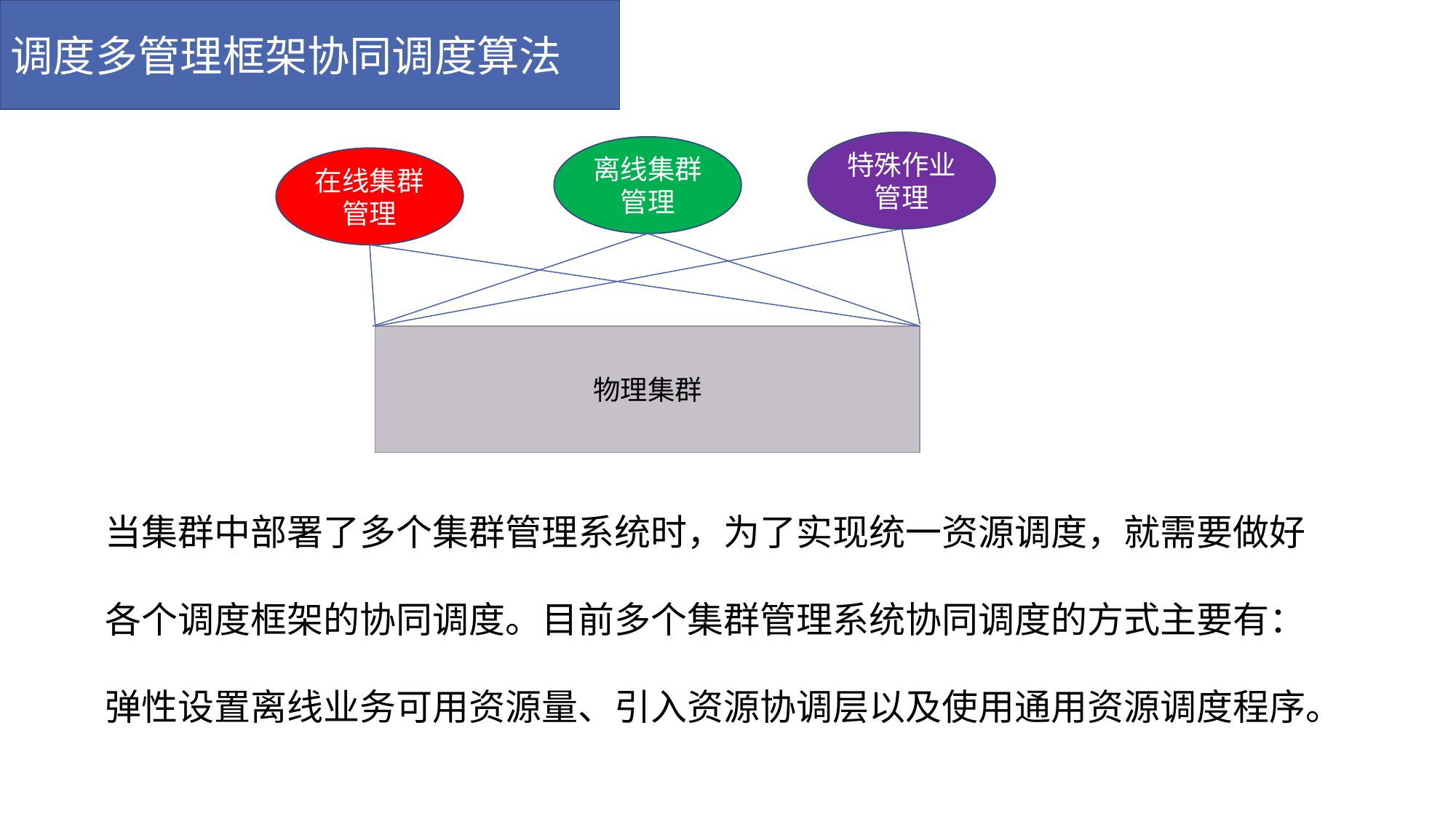

调度多管理框架协同调度算法
特殊作业管理
离线集群管理
在线集群管理
物理集群
当集群中部署了多个集群管理系统时，为了实现统一资源调度，就需要做好各个调度框架的协同调度。目前多个集群管理系统协同调度的方式主要有：弹性设置离线业务可用资源量、引入资源协调层以及使用通用资源调度程序。